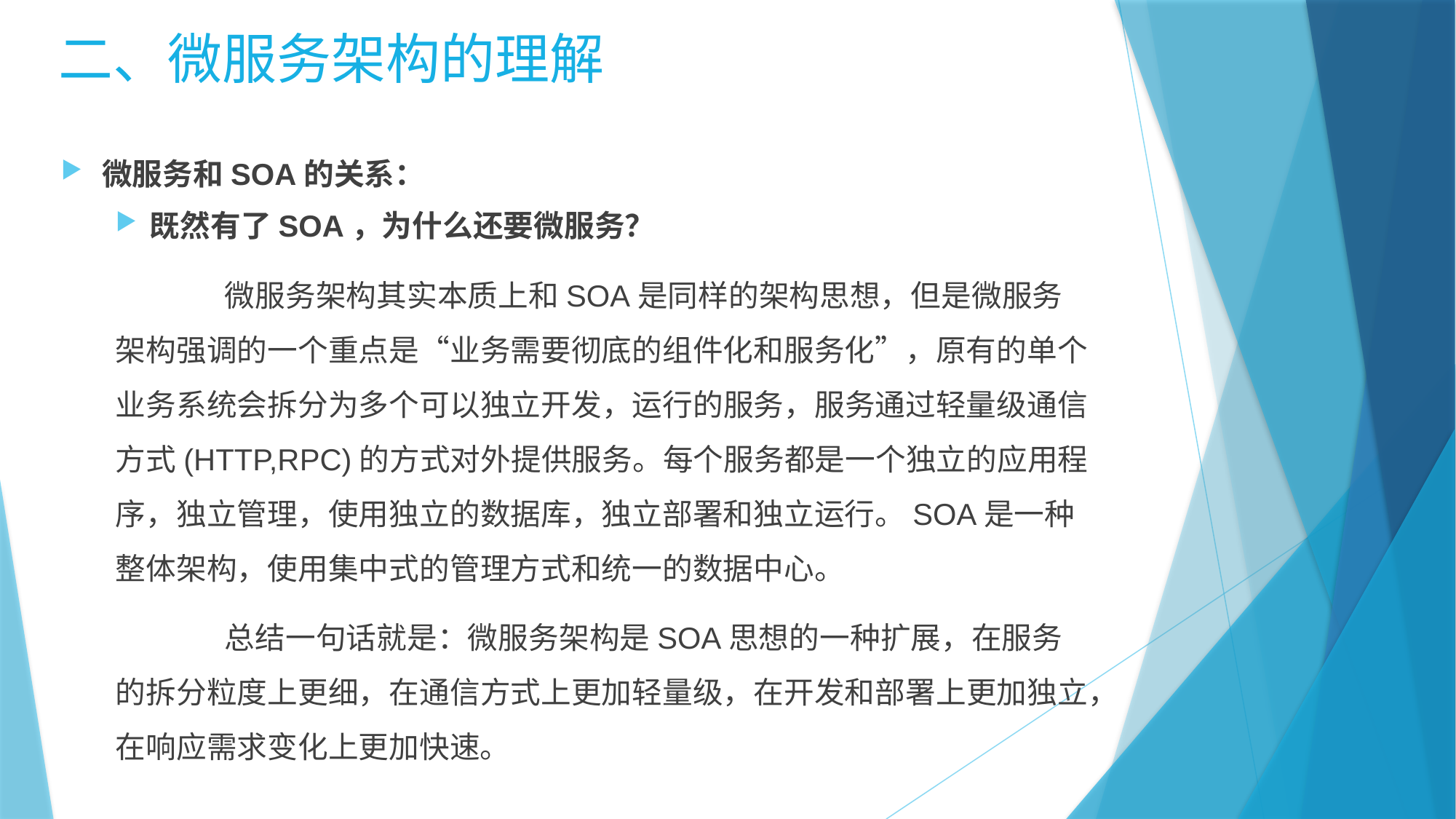

二、微服务架构的理解
微服务和SOA的关系：
既然有了SOA，为什么还要微服务？
	微服务架构其实本质上和SOA是同样的架构思想，但是微服务架构强调的一个重点是“业务需要彻底的组件化和服务化”，原有的单个业务系统会拆分为多个可以独立开发，运行的服务，服务通过轻量级通信方式(HTTP,RPC)的方式对外提供服务。每个服务都是一个独立的应用程序，独立管理，使用独立的数据库，独立部署和独立运行。SOA是一种整体架构，使用集中式的管理方式和统一的数据中心。
	总结一句话就是：微服务架构是SOA思想的一种扩展，在服务的拆分粒度上更细，在通信方式上更加轻量级，在开发和部署上更加独立，在响应需求变化上更加快速。